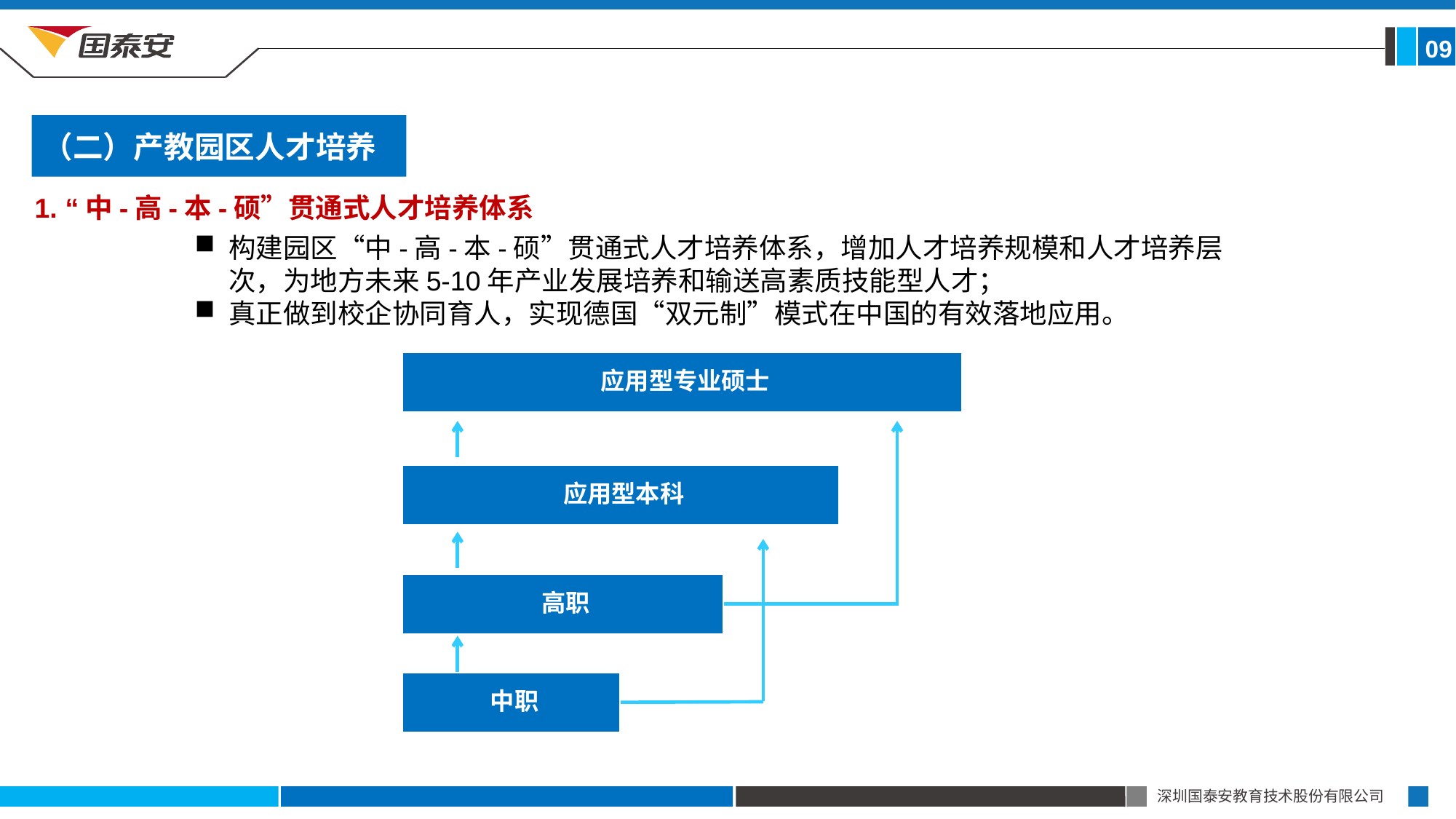

09
（二）产教园区人才培养
1. “中-高-本-硕”贯通式人才培养体系
构建园区“中-高-本-硕”贯通式人才培养体系，增加人才培养规模和人才培养层次，为地方未来5-10年产业发展培养和输送高素质技能型人才；
真正做到校企协同育人，实现德国“双元制”模式在中国的有效落地应用。
应用型专业硕士
应用型本科
高职
中职